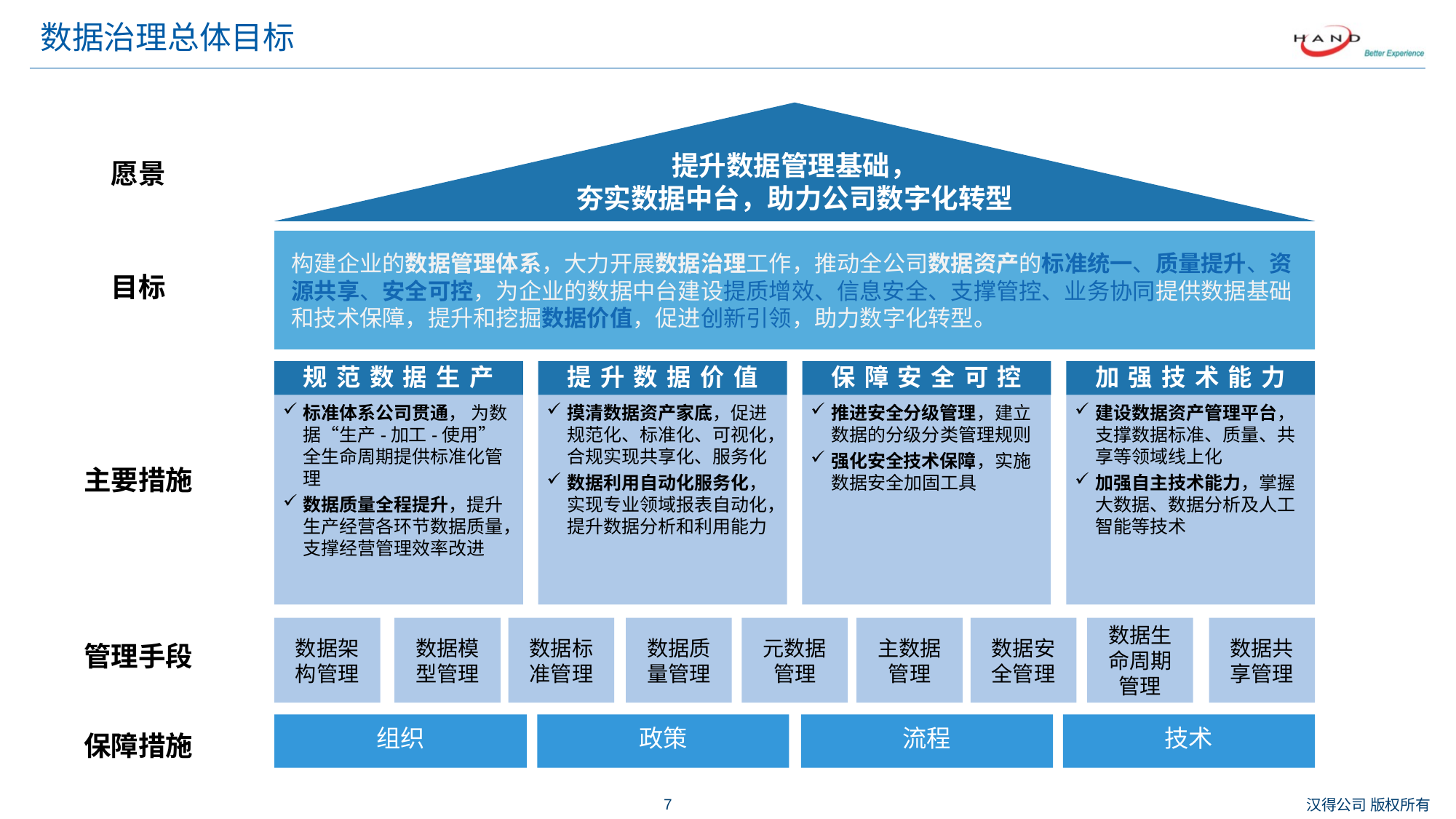

# 数据治理总体目标
提升数据管理基础，
夯实数据中台，助力公司数字化转型
数据架构管理
数据模型管理
数据标准管理
数据质量管理
元数据管理
主数据管理
数据安全管理
数据生命周期管理
数据共享管理
愿景
构建企业的数据管理体系，大力开展数据治理工作，推动全公司数据资产的标准统一、质量提升、资源共享、安全可控，为企业的数据中台建设提质增效、信息安全、支撑管控、业务协同提供数据基础和技术保障，提升和挖掘数据价值，促进创新引领，助力数字化转型。
目标
保障安全可控
加强技术能力
提升数据价值
规范数据生产
标准体系公司贯通， 为数据“生产-加工-使用”全生命周期提供标准化管理
数据质量全程提升，提升生产经营各环节数据质量，支撑经营管理效率改进
推进安全分级管理，建立数据的分级分类管理规则
强化安全技术保障，实施数据安全加固工具

摸清数据资产家底，促进规范化、标准化、可视化，合规实现共享化、服务化
数据利用自动化服务化，实现专业领域报表自动化，提升数据分析和利用能力
建设数据资产管理平台，支撑数据标准、质量、共享等领域线上化
加强自主技术能力，掌握大数据、数据分析及人工智能等技术
主要措施
管理手段
技术
流程
组织
政策
保障措施